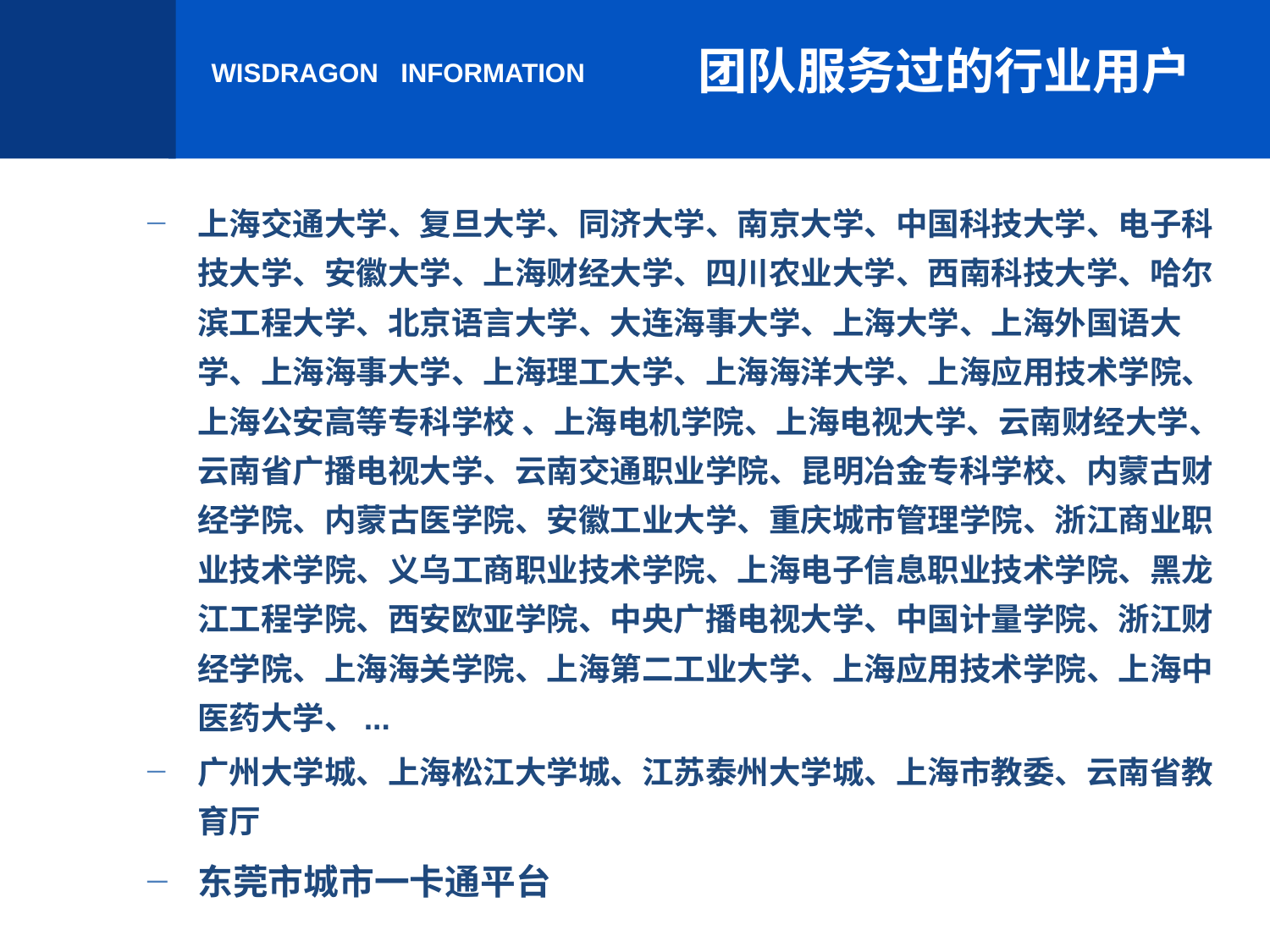

# 团队服务过的行业用户
上海交通大学、复旦大学、同济大学、南京大学、中国科技大学、电子科技大学、安徽大学、上海财经大学、四川农业大学、西南科技大学、哈尔滨工程大学、北京语言大学、大连海事大学、上海大学、上海外国语大学、上海海事大学、上海理工大学、上海海洋大学、上海应用技术学院、上海公安高等专科学校 、上海电机学院、上海电视大学、云南财经大学、云南省广播电视大学、云南交通职业学院、昆明冶金专科学校、内蒙古财经学院、内蒙古医学院、安徽工业大学、重庆城市管理学院、浙江商业职业技术学院、义乌工商职业技术学院、上海电子信息职业技术学院、黑龙江工程学院、西安欧亚学院、中央广播电视大学、中国计量学院、浙江财经学院、上海海关学院、上海第二工业大学、上海应用技术学院、上海中医药大学、...
广州大学城、上海松江大学城、江苏泰州大学城、上海市教委、云南省教育厅
东莞市城市一卡通平台